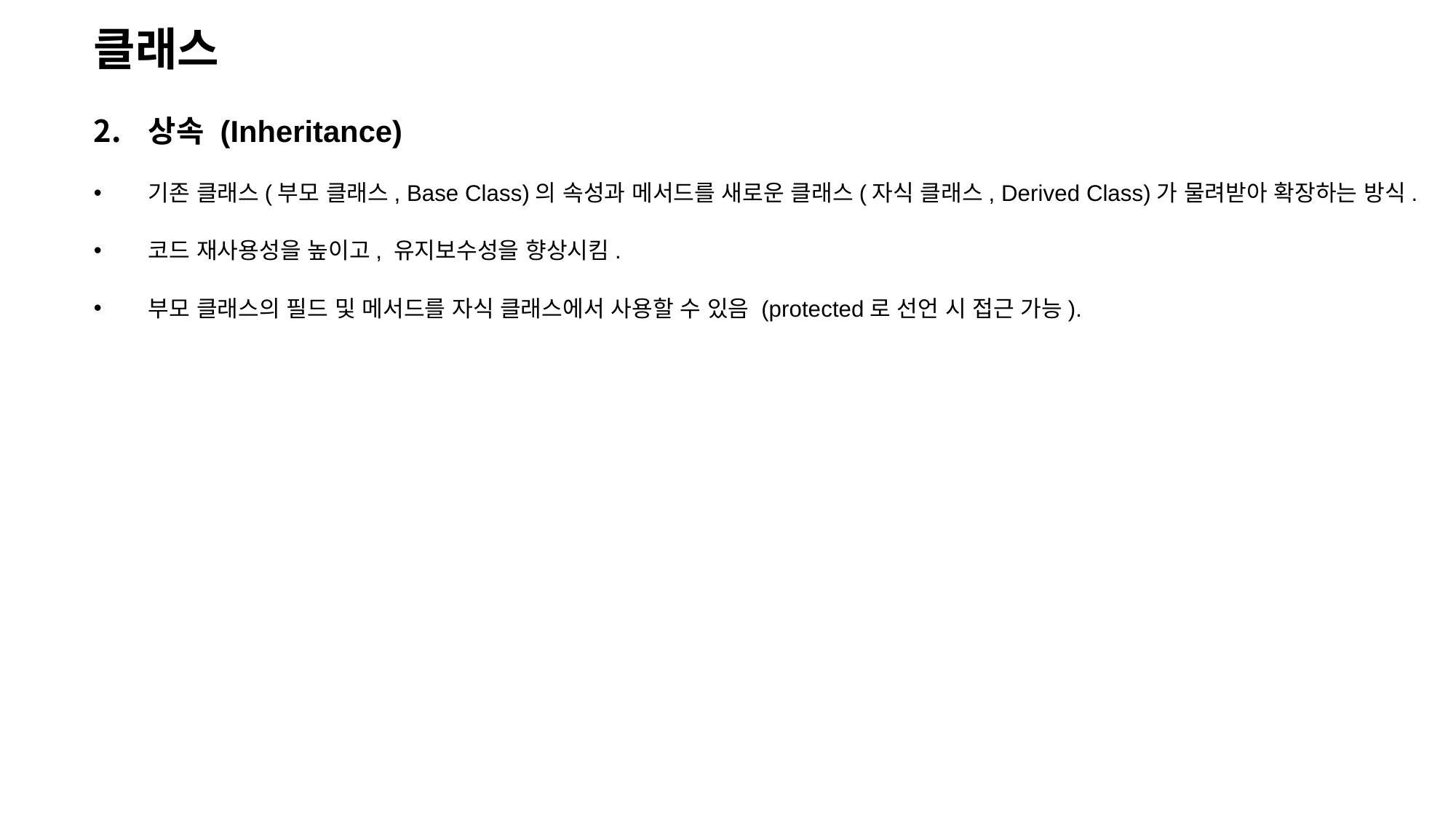

클래스
상속 (Inheritance)
기존 클래스(부모 클래스, Base Class)의 속성과 메서드를 새로운 클래스(자식 클래스, Derived Class)가 물려받아 확장하는 방식.
코드 재사용성을 높이고, 유지보수성을 향상시킴.
부모 클래스의 필드 및 메서드를 자식 클래스에서 사용할 수 있음 (protected로 선언 시 접근 가능).